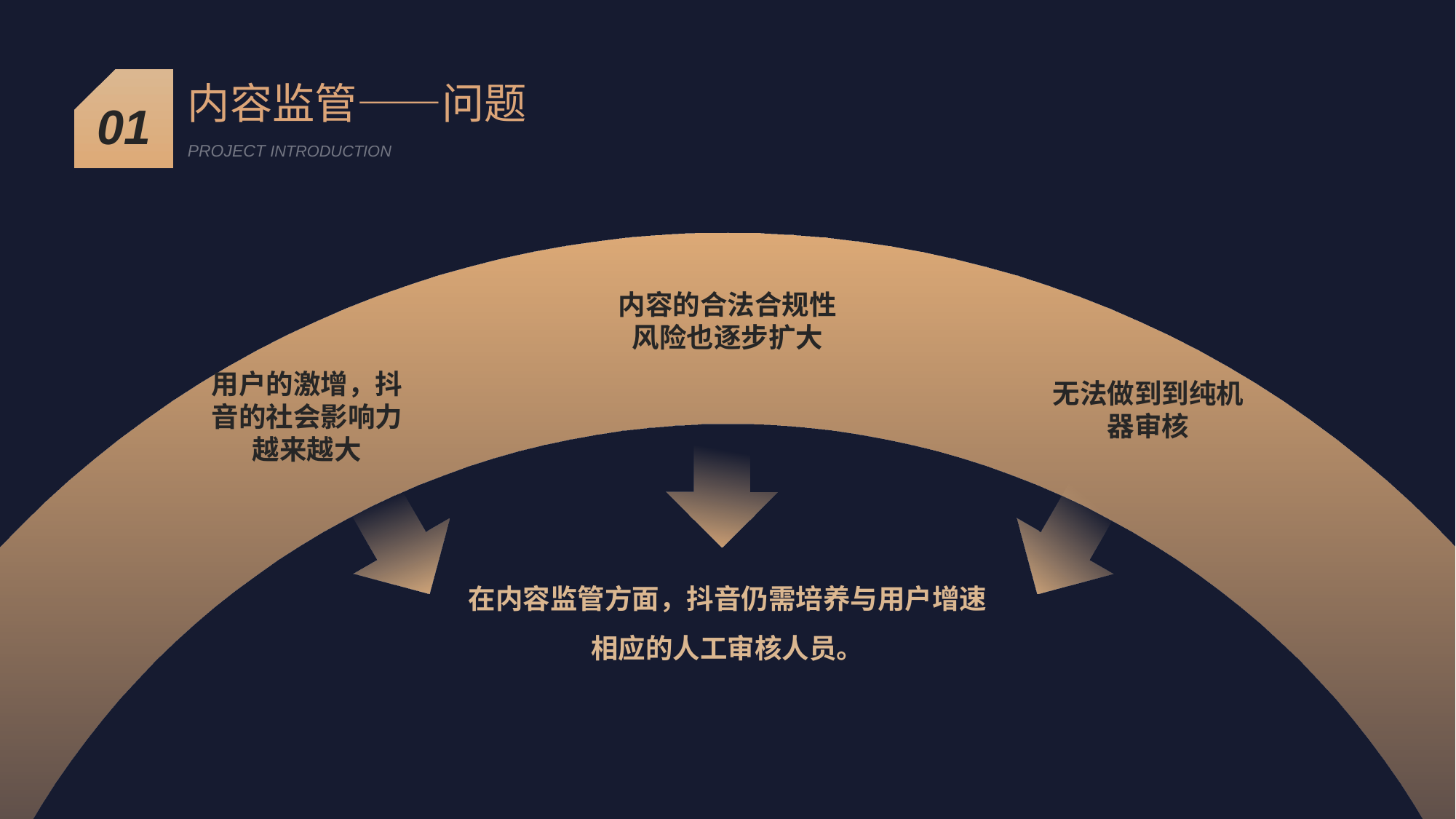

01
内容监管——问题

PROJECT INTRODUCTION

内容的合法合规性风险也逐步扩大

用户的激增，抖音的社会影响力越来越大

无法做到到纯机器审核

在内容监管方面，抖音仍需培养与用户增速相应的人工审核人员。